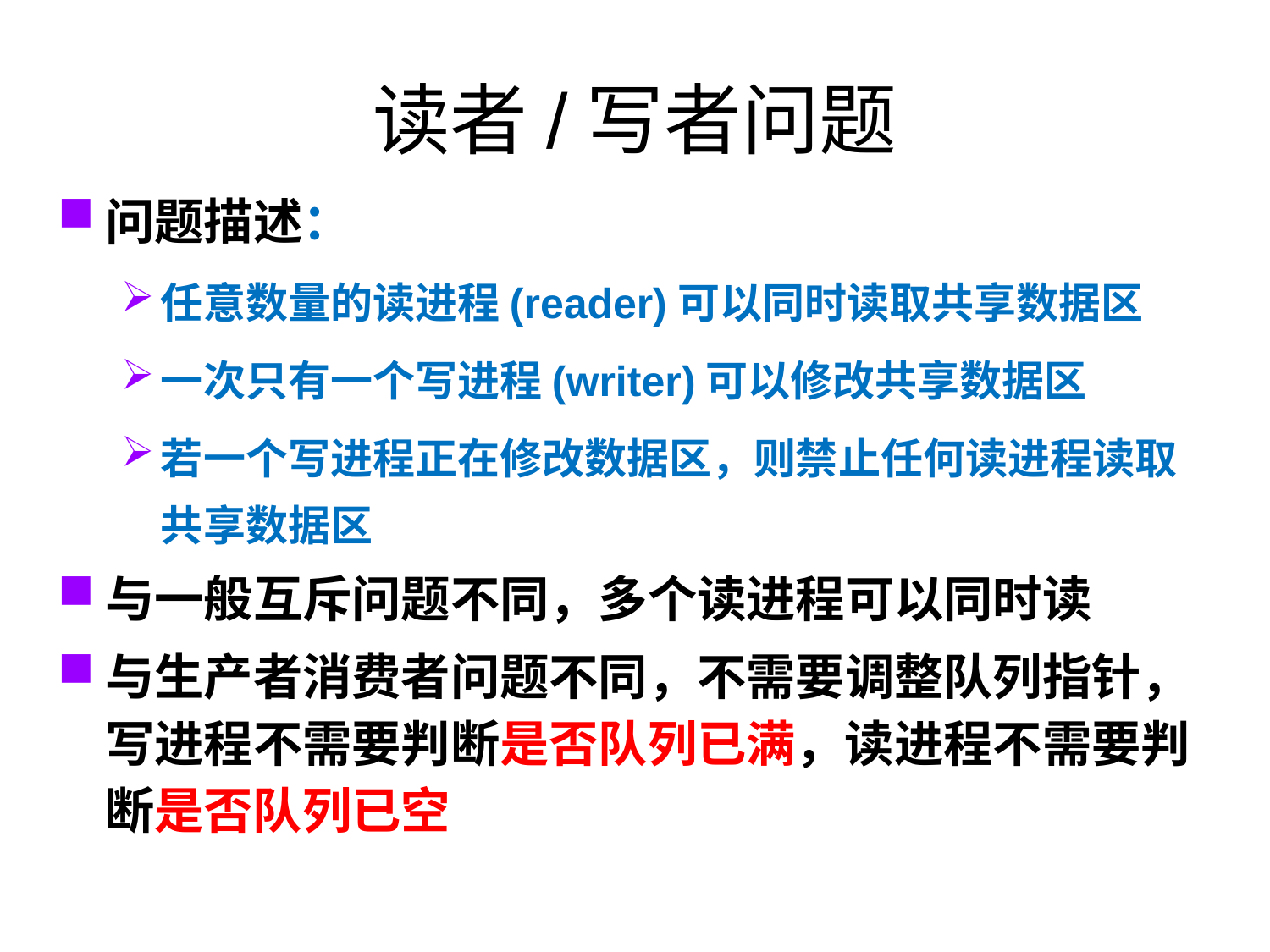

# 读者/写者问题
问题描述：
任意数量的读进程(reader)可以同时读取共享数据区
一次只有一个写进程(writer)可以修改共享数据区
若一个写进程正在修改数据区，则禁止任何读进程读取共享数据区
与一般互斥问题不同，多个读进程可以同时读
与生产者消费者问题不同，不需要调整队列指针，写进程不需要判断是否队列已满，读进程不需要判断是否队列已空